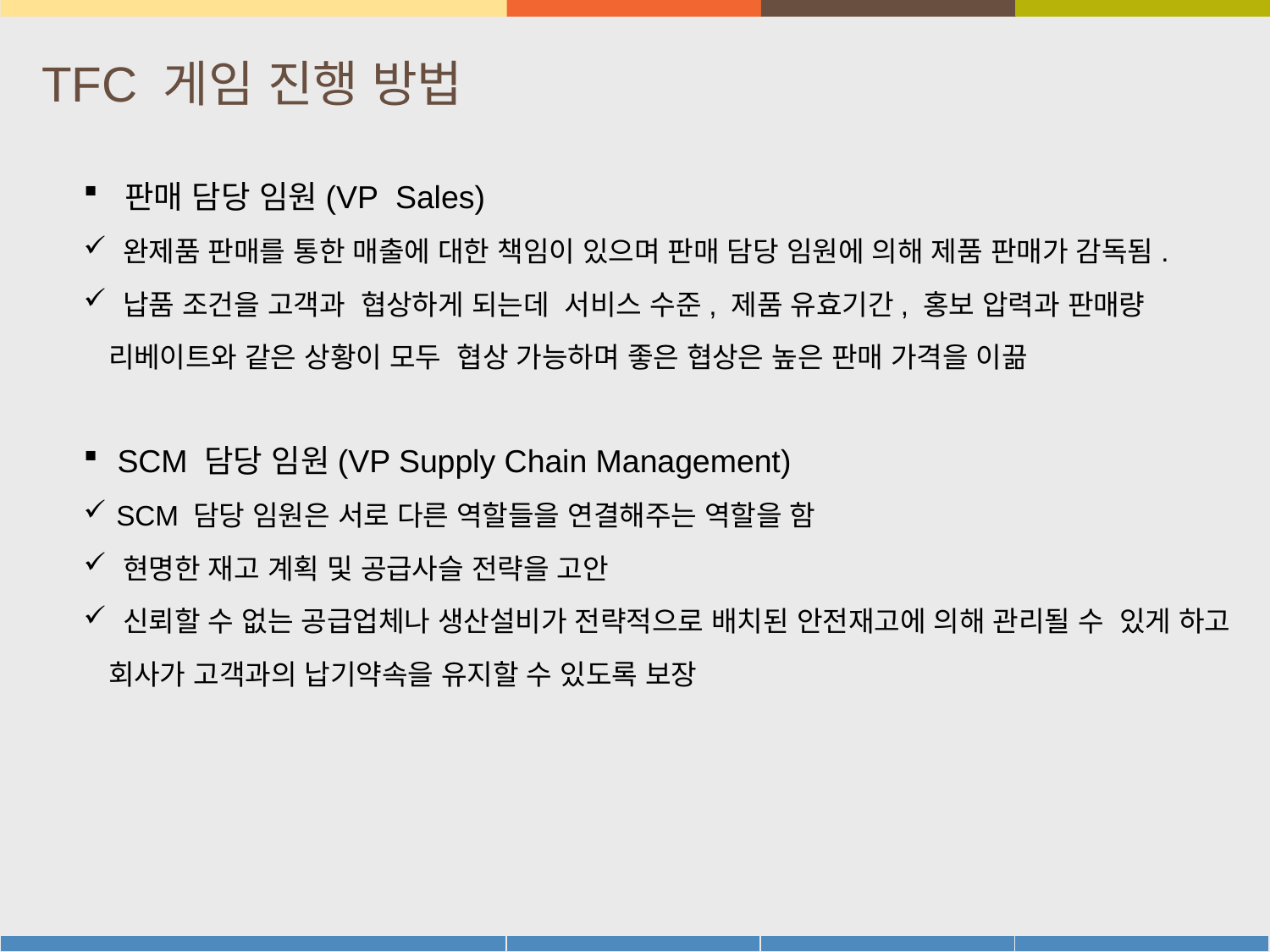

# TFC 게임 진행 방법
 판매 담당 임원(VP  Sales)
 완제품 판매를 통한 매출에 대한 책임이 있으며 판매 담당 임원에 의해 제품 판매가 감독됨.
 납품 조건을 고객과  협상하게 되는데  서비스 수준, 제품 유효기간, 홍보 압력과 판매량 리베이트와 같은 상황이 모두  협상 가능하며 좋은 협상은 높은 판매 가격을 이끎

 SCM 담당 임원(VP Supply Chain Management)
 SCM 담당 임원은 서로 다른 역할들을 연결해주는 역할을 함
 현명한 재고 계획 및 공급사슬 전략을 고안
 신뢰할 수 없는 공급업체나 생산설비가 전략적으로 배치된 안전재고에 의해 관리될 수  있게 하고 회사가 고객과의 납기약속을 유지할 수 있도록 보장